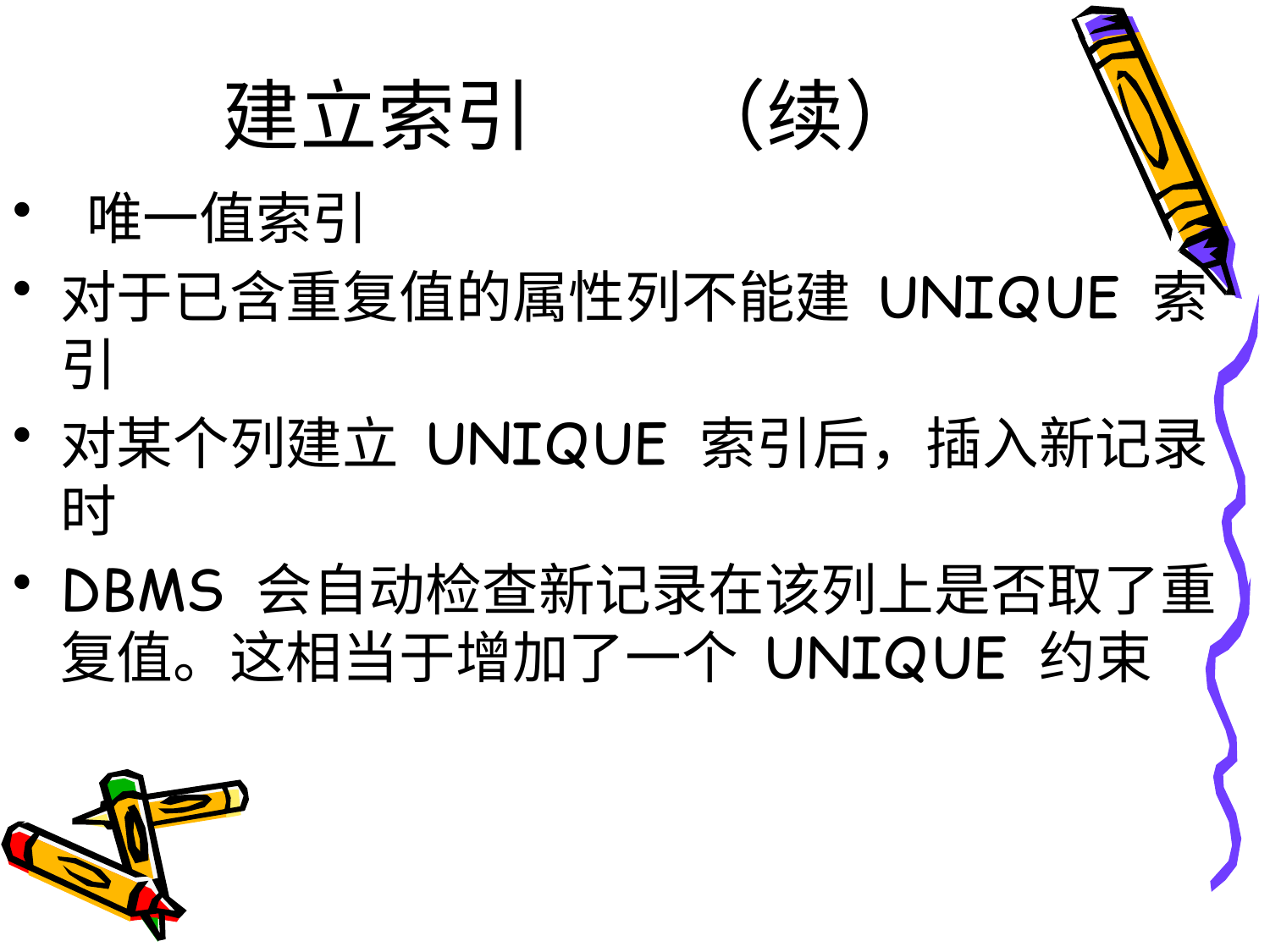

# 建立索引         （续）
 唯一值索引
对于已含重复值的属性列不能建 UNIQUE 索引
对某个列建立 UNIQUE 索引后，插入新记录时
DBMS 会自动检查新记录在该列上是否取了重复值。这相当于增加了一个 UNIQUE 约束